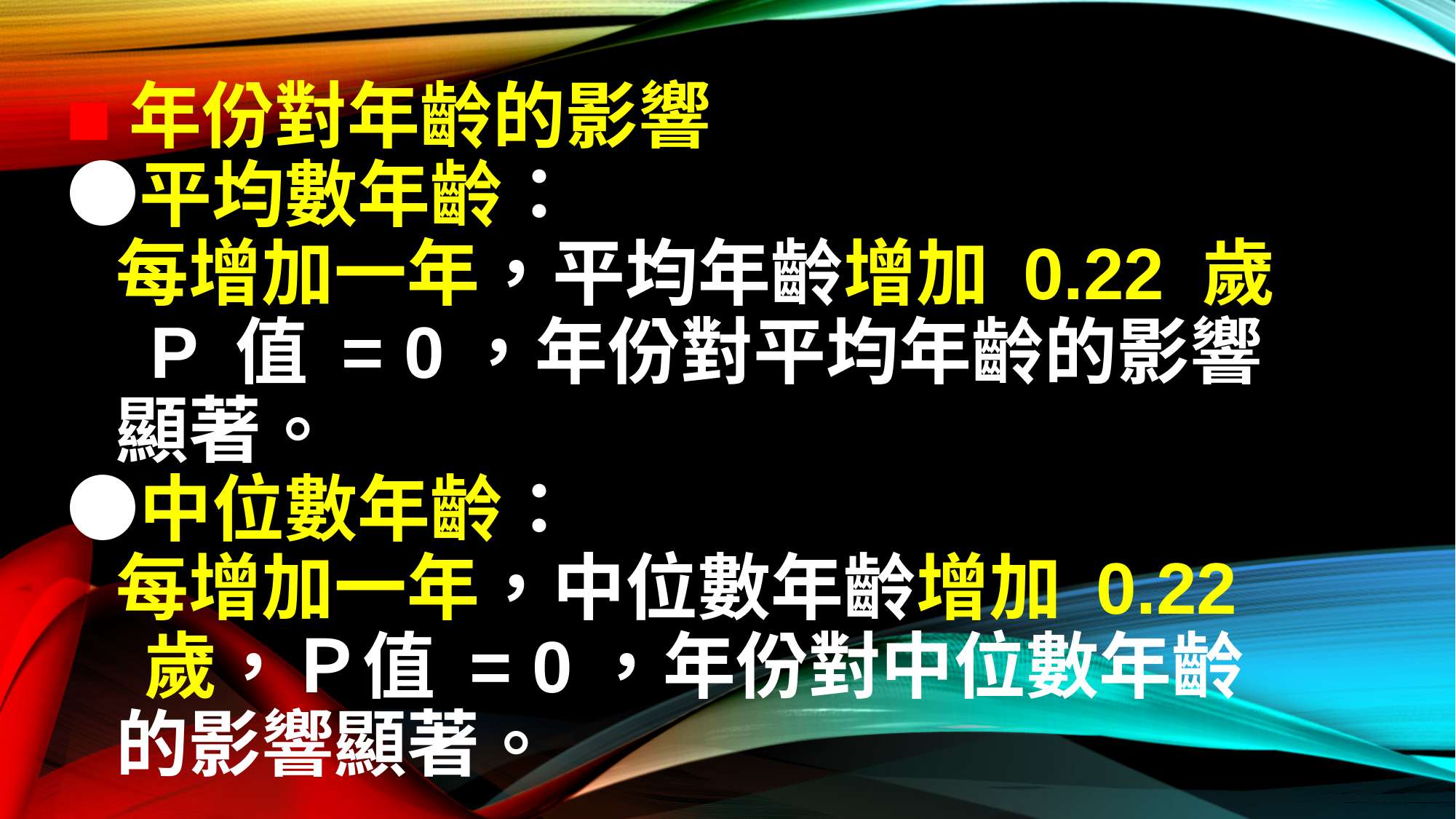

# ◼︎年份對年齡的影響 ●平均數年齡： 每增加一年，平均年齡增加 0.22 歲 P 值 = 0，年份對平均年齡的影響 顯著。 ●中位數年齡： 每增加一年，中位數年齡增加 0.22 歲，Ｐ值 = 0，年份對中位數年齡 的影響顯著。